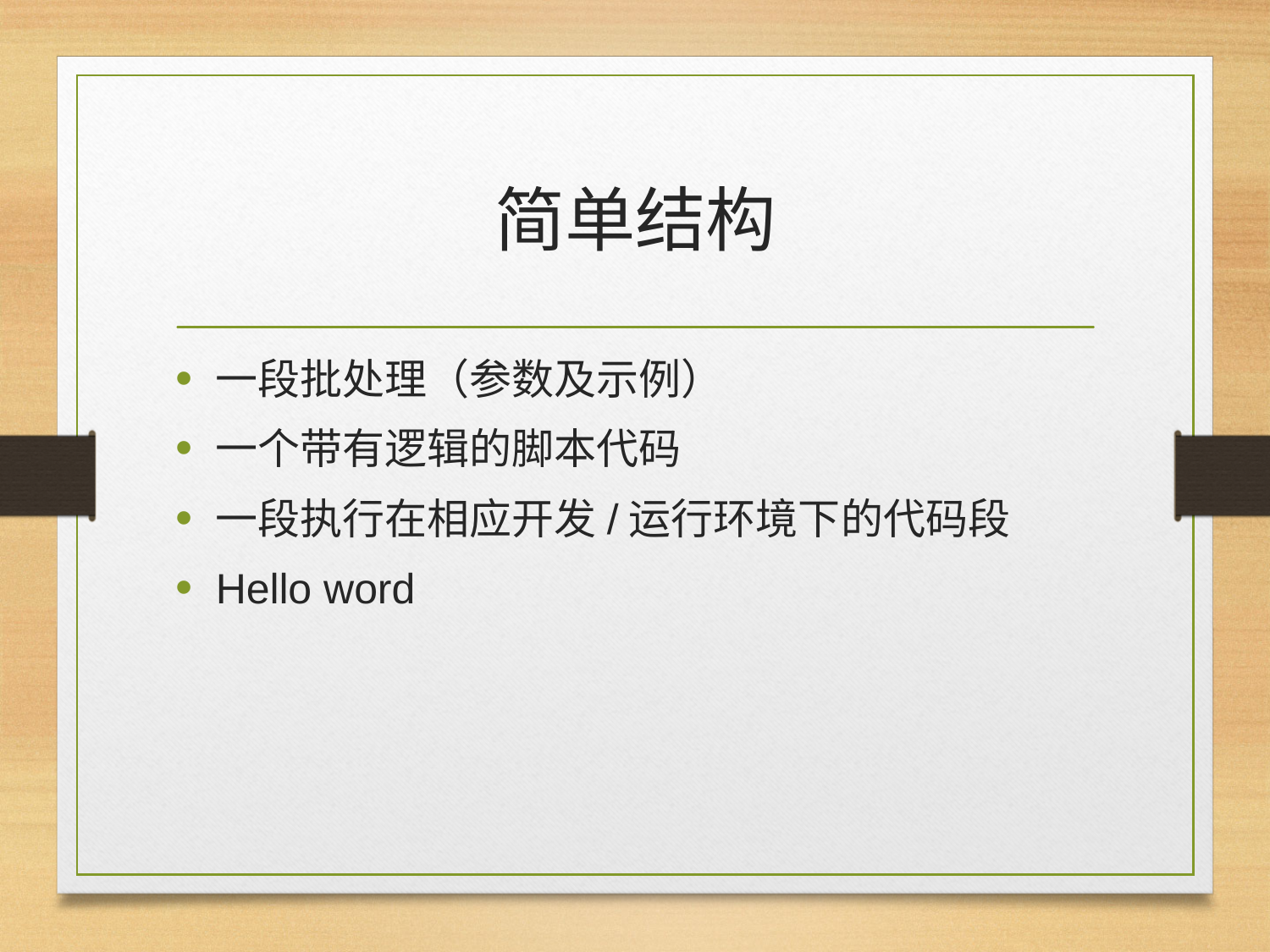

# 简单结构
一段批处理（参数及示例）
一个带有逻辑的脚本代码
一段执行在相应开发/运行环境下的代码段
Hello word